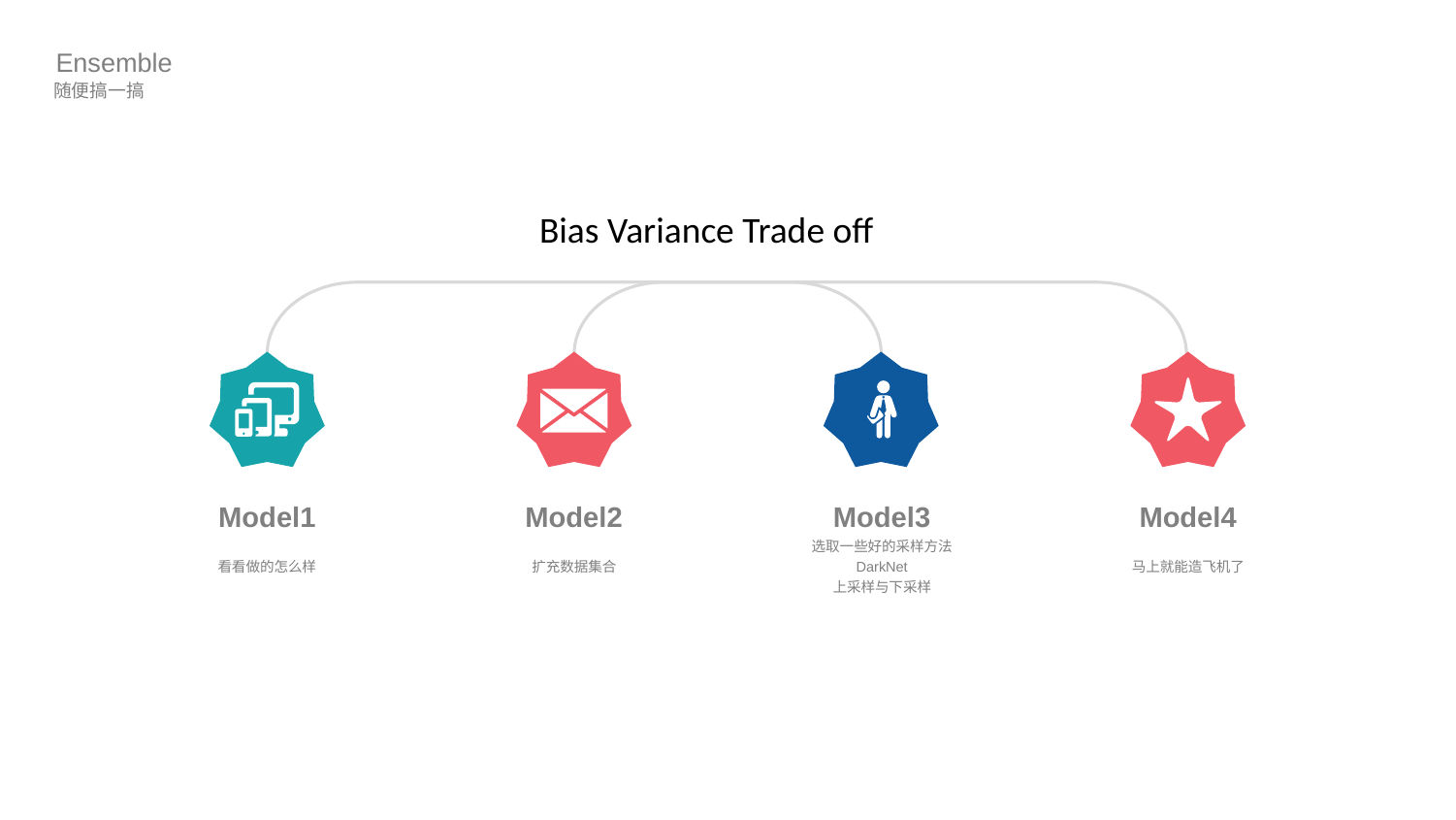

Ensemble
随便搞一搞
Bias Variance Trade off

Model2
扩充数据集合

Model3
选取一些好的采样方法
DarkNet
上采样与下采样

Model4
马上就能造飞机了

Model1
看看做的怎么样